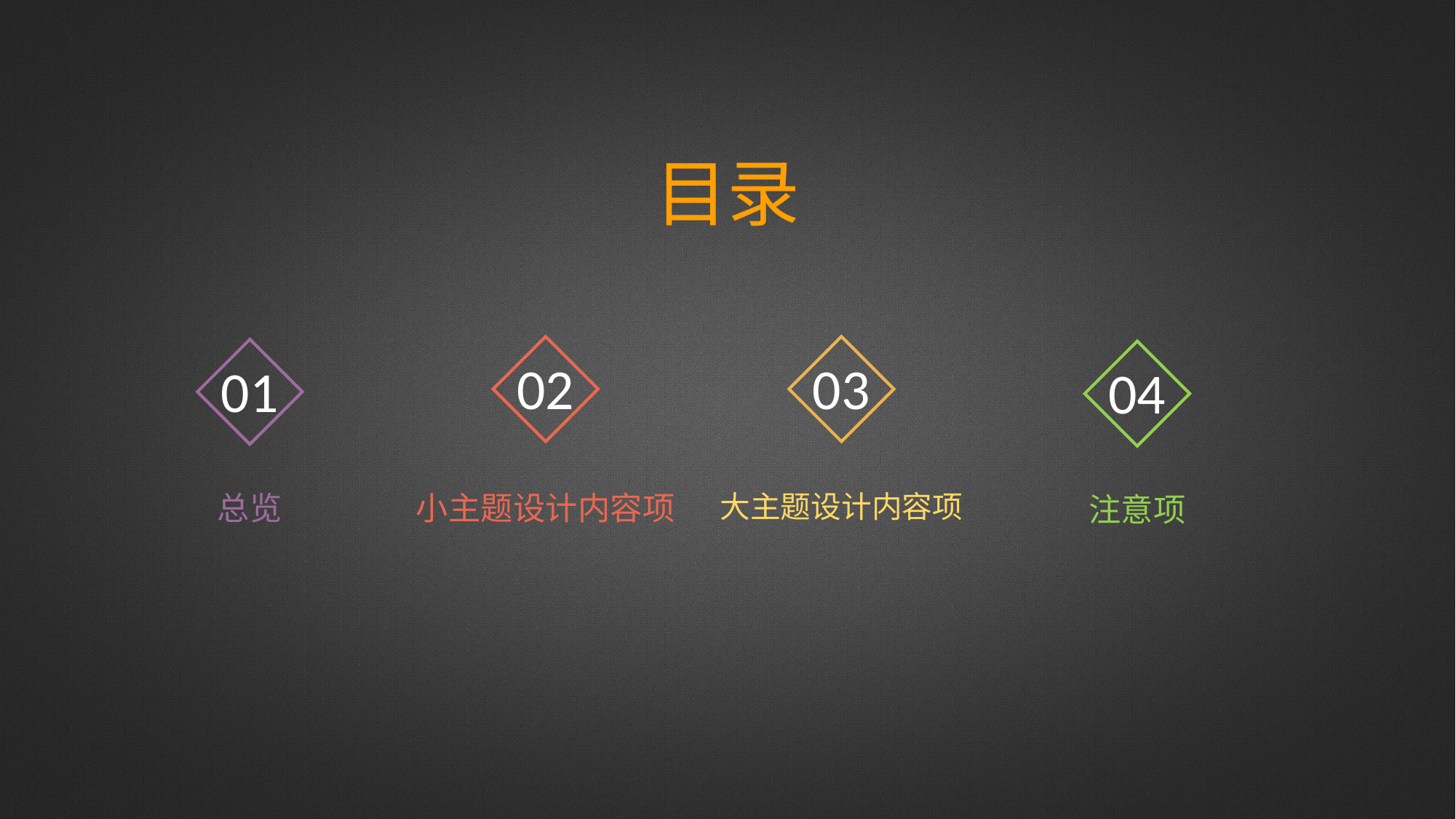

目录

02

03

01

04
小主题设计内容项
大主题设计内容项

总览
注意项